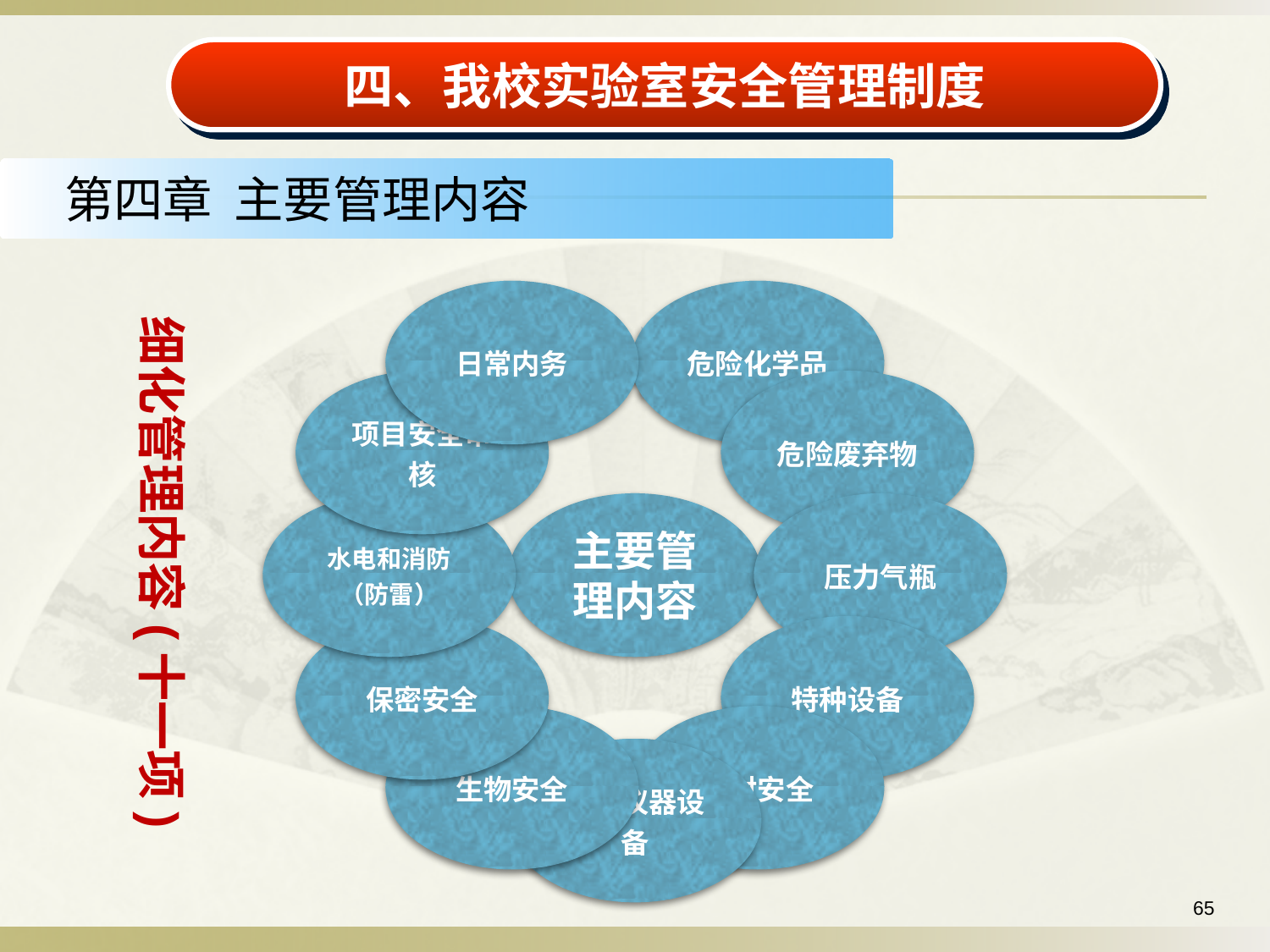

四、我校实验室安全管理制度
第四章  主要管理内容
主要管理内容
危险化学品
压力气瓶
特种设备
辐射安全
水电和消防（防雷）
危险废弃物
项目安全审核
保密安全
生物安全
日常内务
细化管理内容(十一项)
65